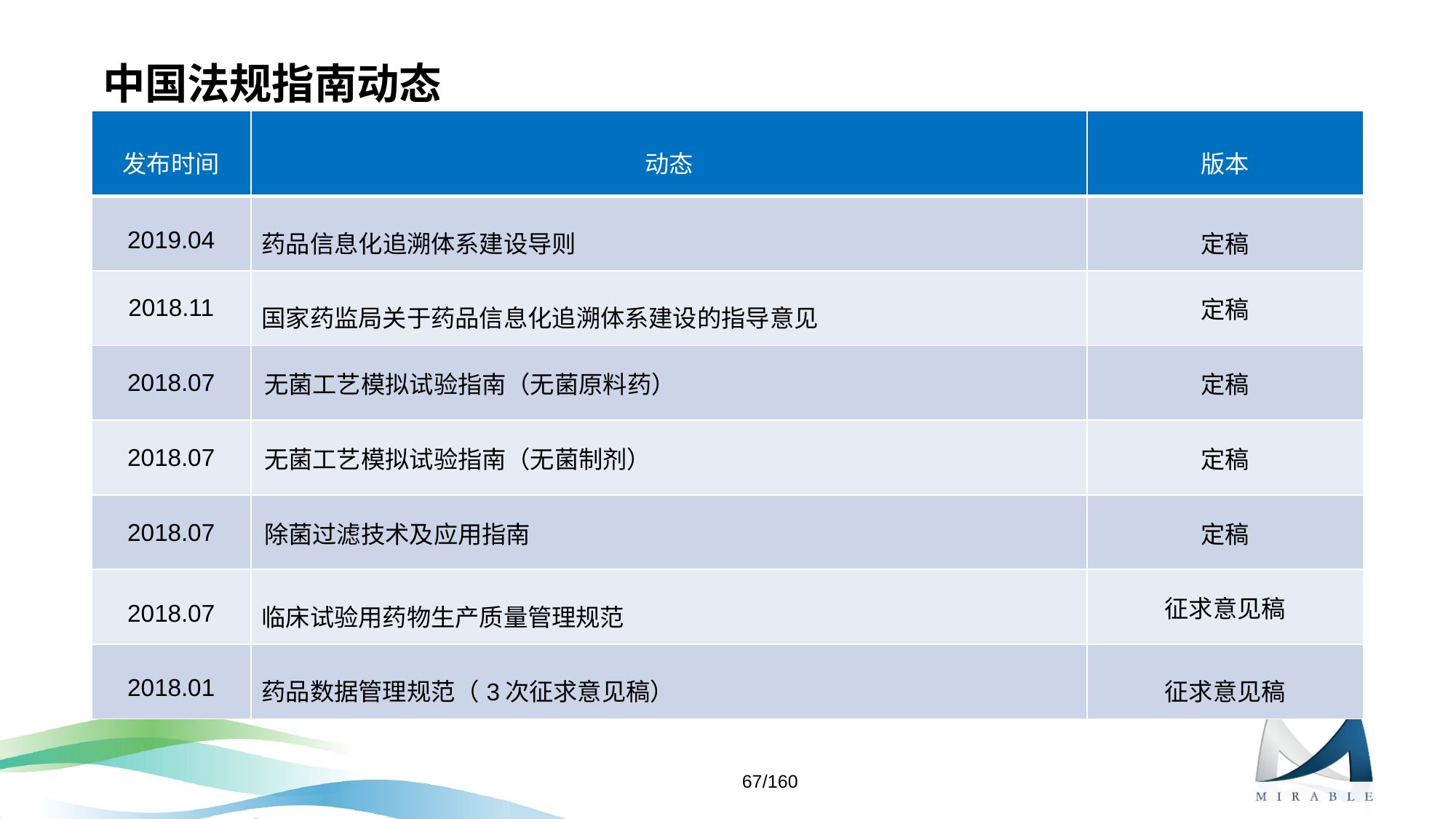

# 中国法规指南动态
| 发布时间 | 动态 | 版本 |
| --- | --- | --- |
| 2019.04 | 药品信息化追溯体系建设导则 | 定稿 |
| 2018.11 | 国家药监局关于药品信息化追溯体系建设的指导意见 | 定稿 |
| 2018.07 | 无菌工艺模拟试验指南（无菌原料药） | 定稿 |
| 2018.07 | 无菌工艺模拟试验指南（无菌制剂） | 定稿 |
| 2018.07 | 除菌过滤技术及应用指南 | 定稿 |
| 2018.07 | 临床试验用药物生产质量管理规范 | 征求意见稿 |
| 2018.01 | 药品数据管理规范（3次征求意见稿） | 征求意见稿 |
67/160